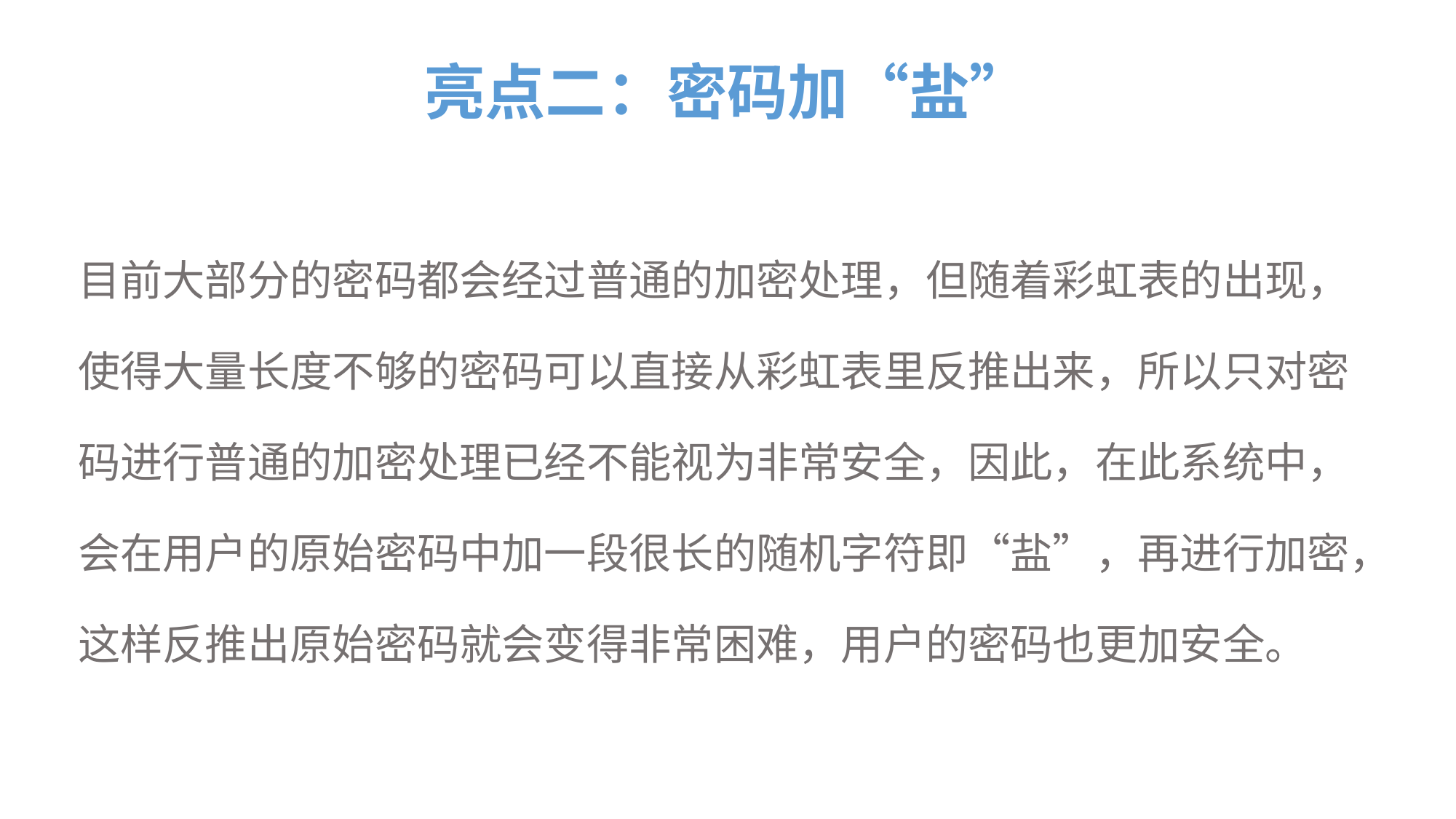

亮点二：密码加“盐”
目前大部分的密码都会经过普通的加密处理，但随着彩虹表的出现，使得大量长度不够的密码可以直接从彩虹表里反推出来，所以只对密码进行普通的加密处理已经不能视为非常安全，因此，在此系统中，会在用户的原始密码中加一段很长的随机字符即“盐”，再进行加密，这样反推出原始密码就会变得非常困难，用户的密码也更加安全。